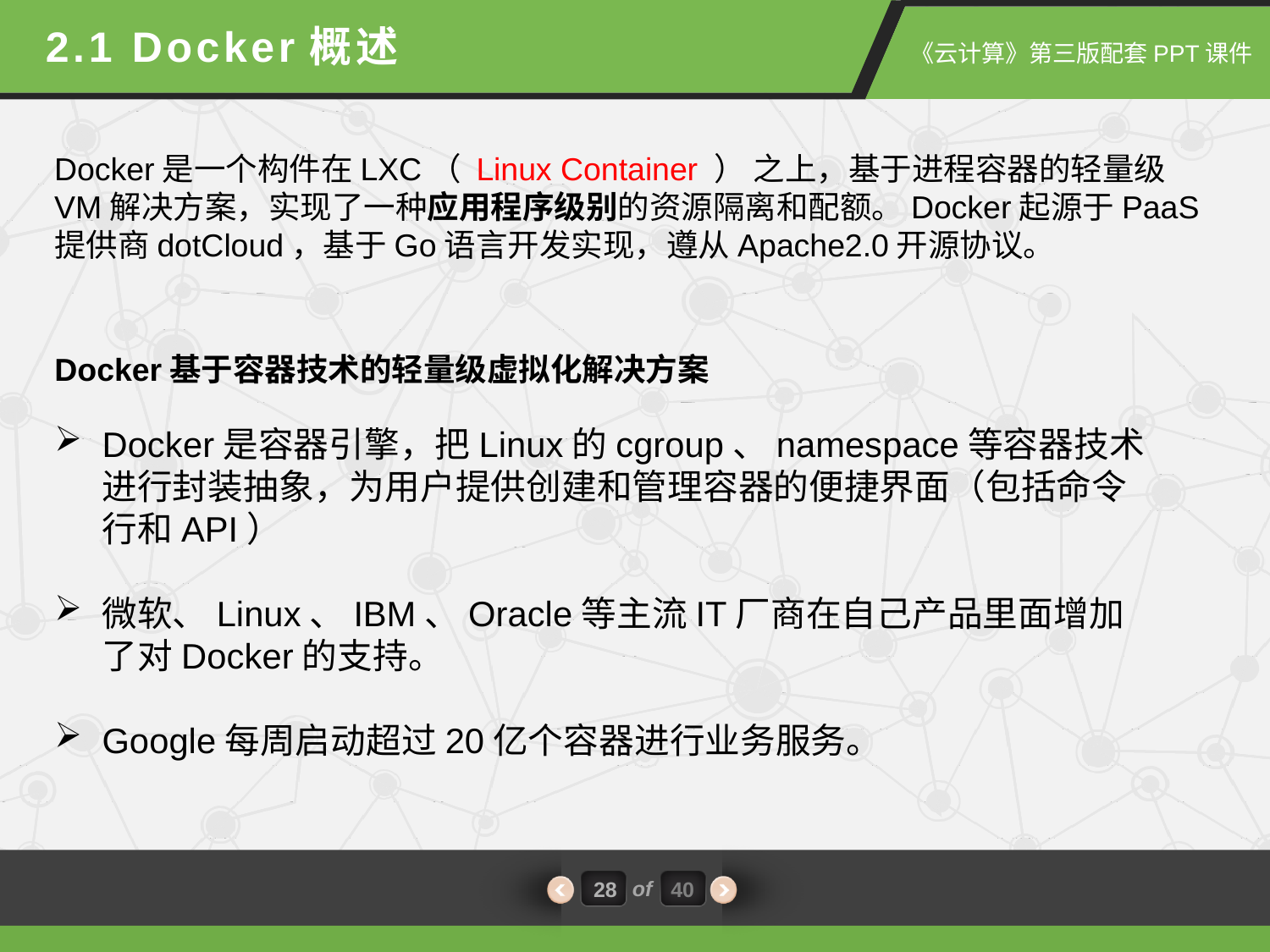

2.1 Docker概述
Docker是一个构件在LXC（ Linux Container ） 之上，基于进程容器的轻量级VM解决方案，实现了一种应用程序级别的资源隔离和配额。Docker起源于PaaS提供商dotCloud，基于Go语言开发实现，遵从Apache2.0开源协议。
Docker基于容器技术的轻量级虚拟化解决方案
Docker是容器引擎，把Linux的cgroup、namespace等容器技术进行封装抽象，为用户提供创建和管理容器的便捷界面（包括命令行和API）

微软、Linux、IBM、Oracle等主流IT厂商在自己产品里面增加了对Docker的支持。

Google每周启动超过20亿个容器进行业务服务。
28